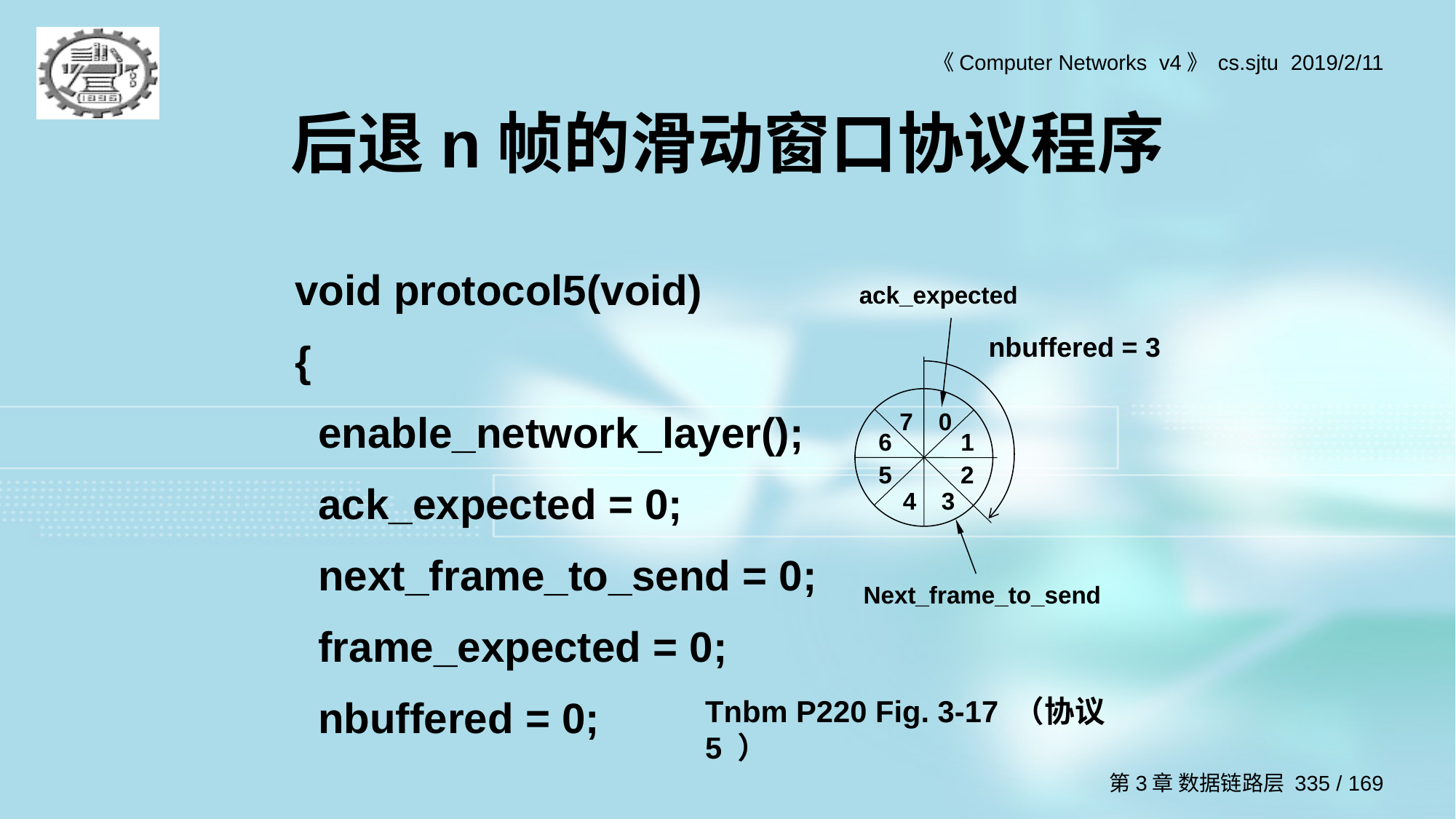

# 后退n帧的滑动窗口协议程序
void protocol5(void)
{
  enable_network_layer();
  ack_expected = 0;
  next_frame_to_send = 0;
  frame_expected = 0;
  nbuffered = 0;
ack_expected

nbuffered = 3

7
0

6
1
5
2

4
3

Next_frame_to_send
Tnbm P220 Fig. 3-17 （协议5 ）